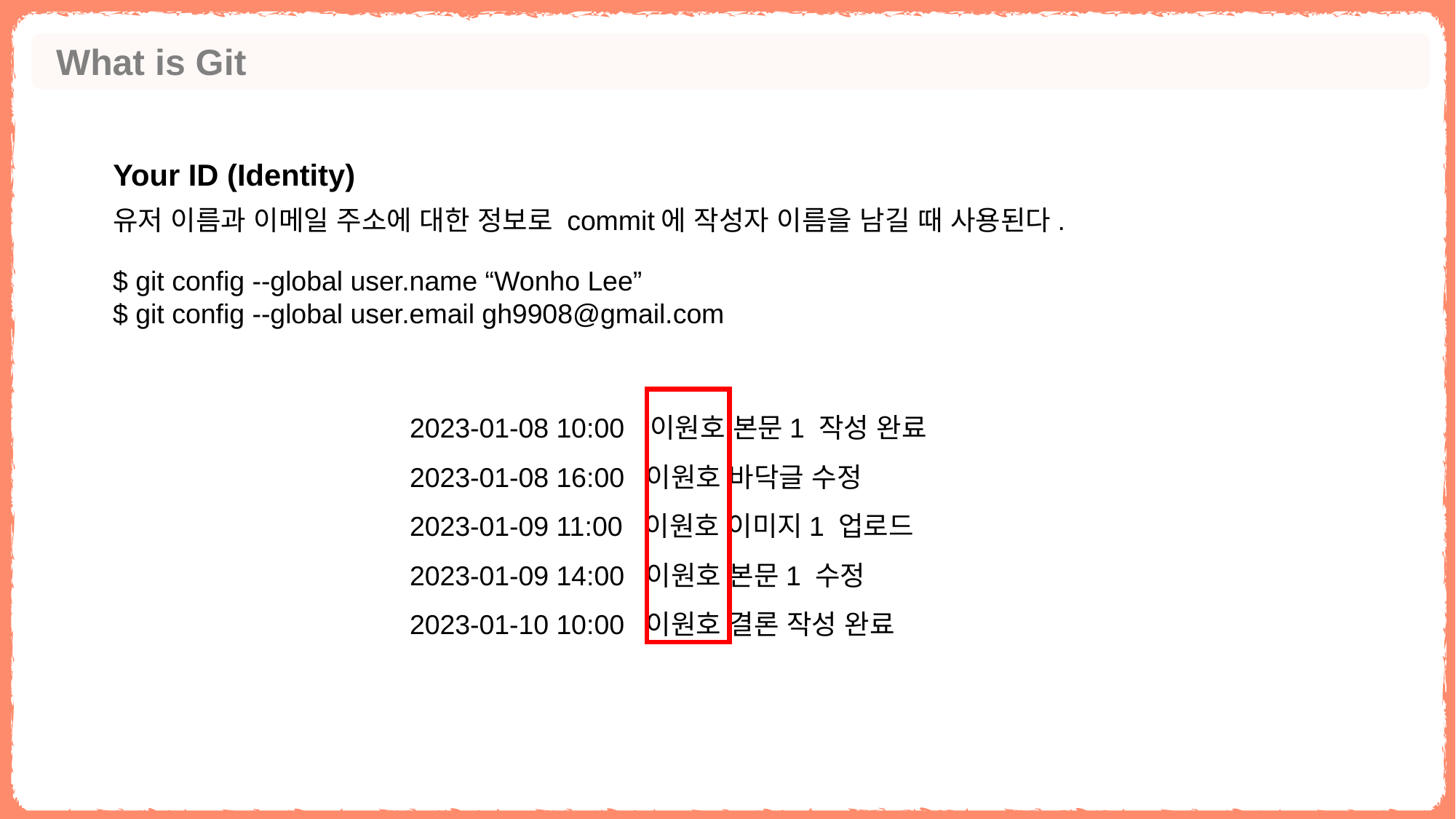

What is Git
Your ID (Identity)
유저 이름과 이메일 주소에 대한 정보로 commit에 작성자 이름을 남길 때 사용된다.
$ git config --global user.name “Wonho Lee”
$ git config --global user.email gh9908@gmail.com

2023-01-08 10:00	  이원호 본문1 작성 완료
2023-01-08 16:00  이원호 바닥글 수정
2023-01-09 11:00  이원호 이미지1 업로드
2023-01-09 14:00  이원호 본문1 수정
2023-01-10 10:00  이원호 결론 작성 완료